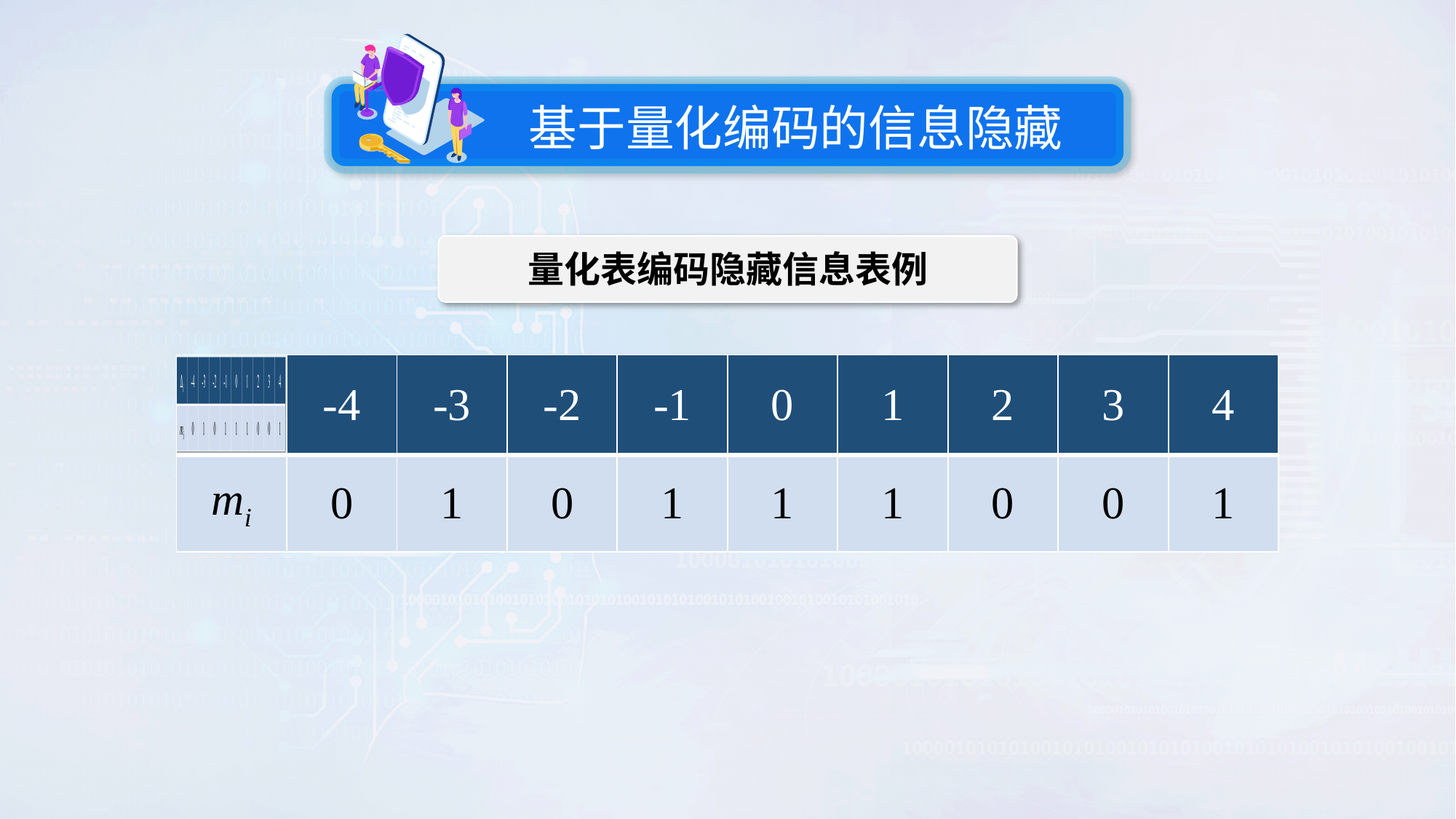

基于量化编码的信息隐藏

量化表编码隐藏信息表例
|  | -4 | -3 | -2 | -1 | 0 | 1 | 2 | 3 | 4 |
| --- | --- | --- | --- | --- | --- | --- | --- | --- | --- |
| mi | 0 | 1 | 0 | 1 | 1 | 1 | 0 | 0 | 1 |